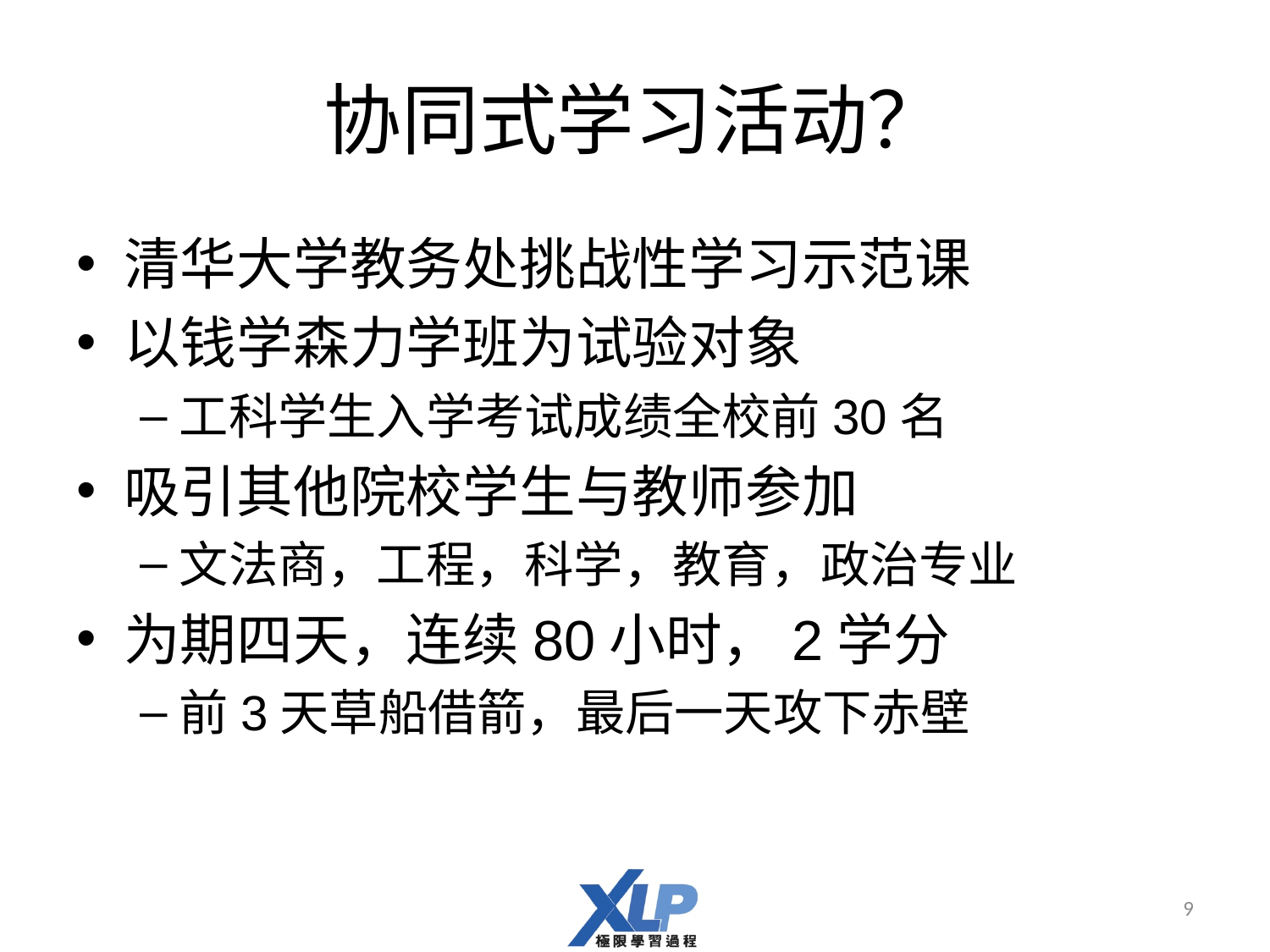

# 协同式学习活动？
清华大学教务处挑战性学习示范课
以钱学森力学班为试验对象
工科学生入学考试成绩全校前30名
吸引其他院校学生与教师参加
文法商，工程，科学，教育，政治专业
为期四天，连续80小时，2学分
前3天草船借箭，最后一天攻下赤壁
9